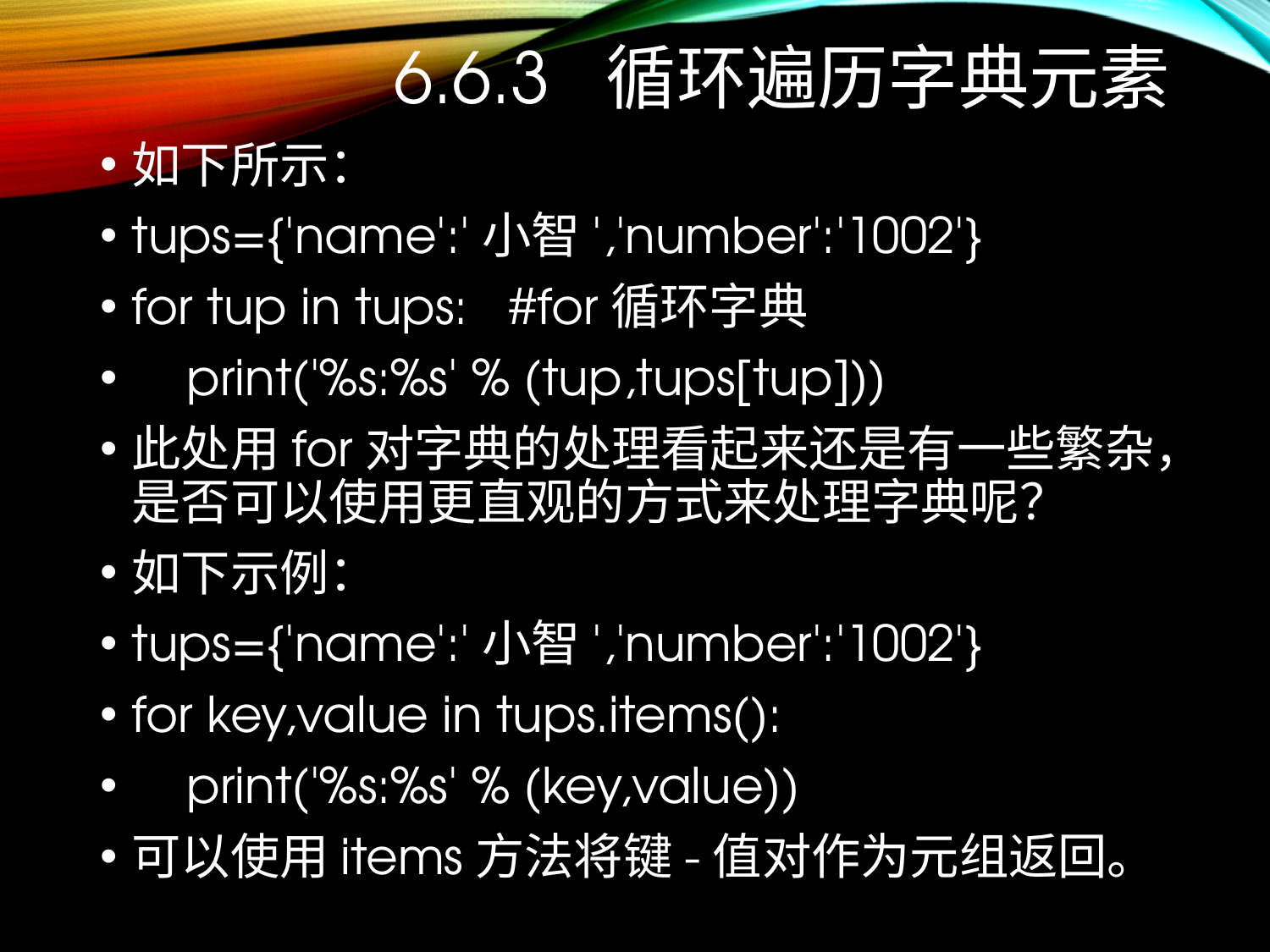

# 6.6.3  循环遍历字典元素
如下所示：
tups={'name':'小智','number':'1002'}
for tup in tups:   #for循环字典
    print('%s:%s' % (tup,tups[tup]))
此处用for对字典的处理看起来还是有一些繁杂，是否可以使用更直观的方式来处理字典呢？
如下示例：
tups={'name':'小智','number':'1002'}
for key,value in tups.items():
    print('%s:%s' % (key,value))
可以使用items方法将键-值对作为元组返回。